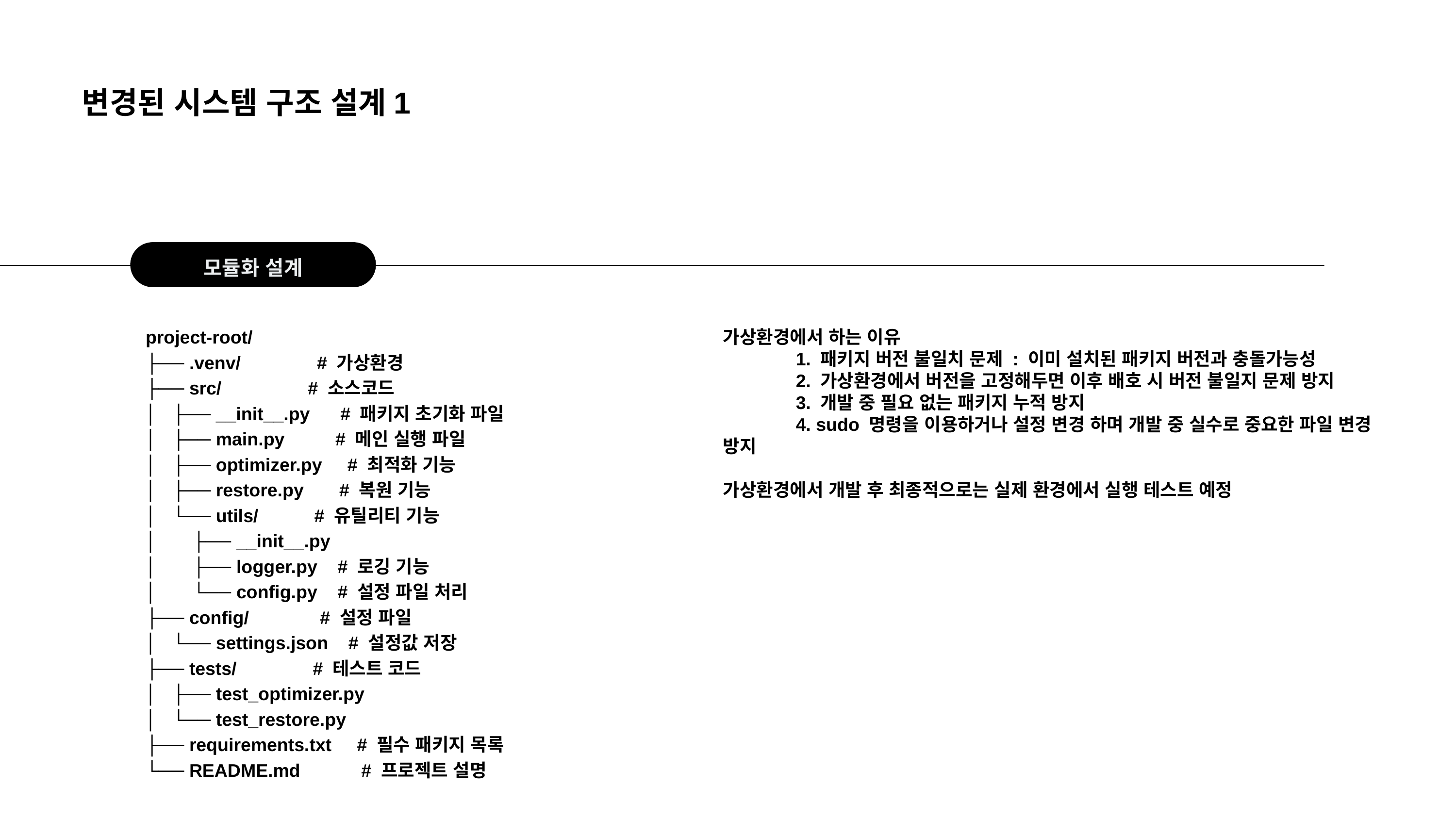

변경된 시스템 구조 설계1

모듈화 설계

project-root/
├── .venv/               # 가상환경
├── src/                 # 소스코드
│   ├── __init__.py      # 패키지 초기화 파일
│   ├── main.py          # 메인 실행 파일
│   ├── optimizer.py     # 최적화 기능
│   ├── restore.py       # 복원 기능
│   └── utils/           # 유틸리티 기능
│       ├── __init__.py
│       ├── logger.py    # 로깅 기능
│       └── config.py    # 설정 파일 처리
├── config/              # 설정 파일
│   └── settings.json    # 설정값 저장
├── tests/               # 테스트 코드
│   ├── test_optimizer.py
│   └── test_restore.py
├── requirements.txt     # 필수 패키지 목록
└── README.md            # 프로젝트 설명
가상환경에서 하는 이유
	1. 패키지 버전 불일치 문제 : 이미 설치된 패키지 버전과 충돌가능성
	2. 가상환경에서 버전을 고정해두면 이후 배호 시 버전 불일지 문제 방지
	3. 개발 중 필요 없는 패키지 누적 방지
	4. sudo 명령을 이용하거나 설정 변경 하며 개발 중 실수로 중요한 파일 변경 방지

가상환경에서 개발 후 최종적으로는 실제 환경에서 실행 테스트 예정